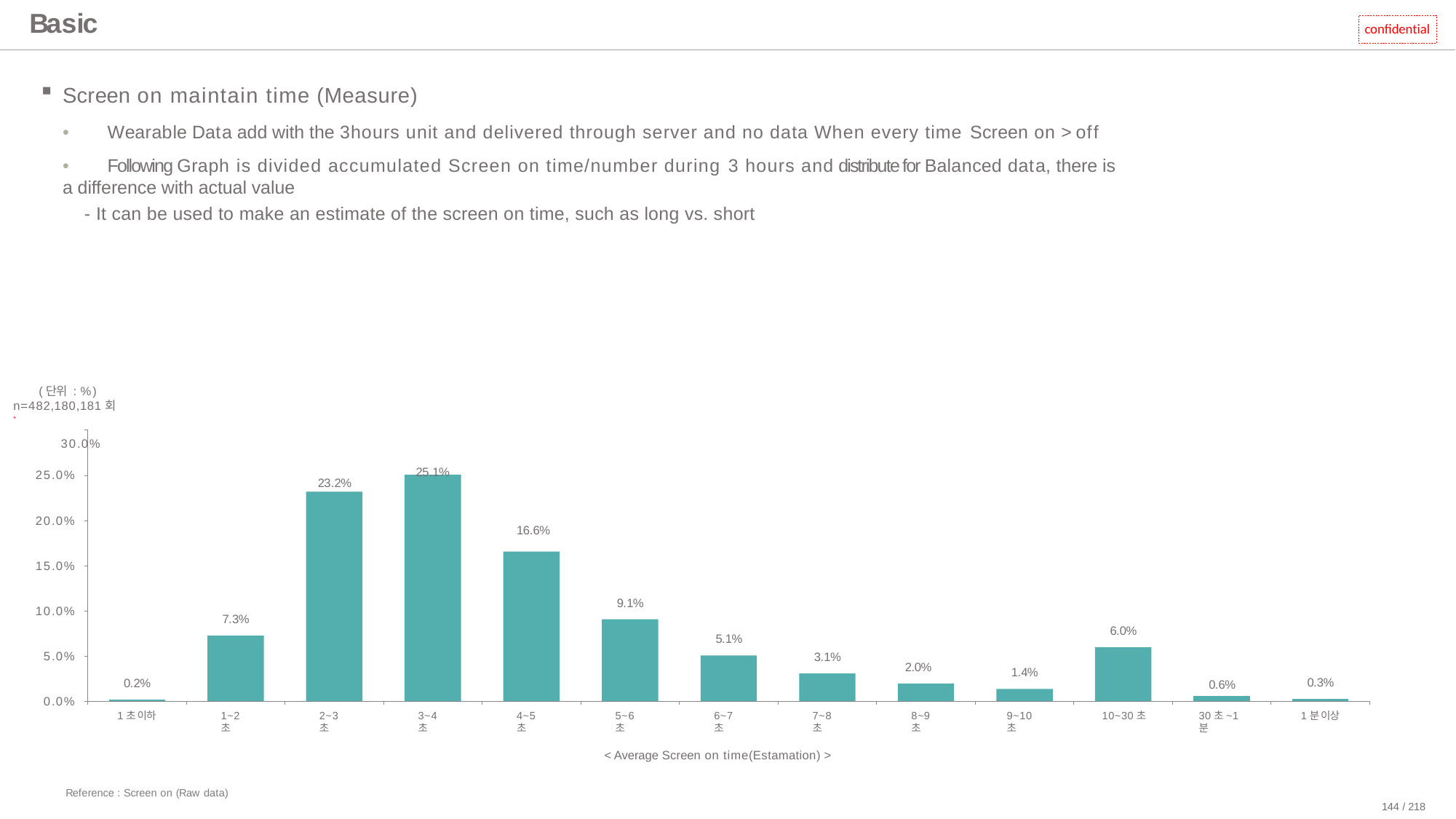

# Basic
confidential
Screen on maintain time (Measure)

•	Wearable Data add with the 3hours unit and delivered through server and no data When every time Screen on > off

•	Following Graph is divided accumulated Screen on time/number during 3 hours and distribute for Balanced data, there is a difference with actual value
- It can be used to make an estimate of the screen on time, such as long vs. short
(단위 : %) n=482,180,181회*

30.0%

25.1%

25.0%

23.2%

20.0%

16.6%

15.0%

9.1%
10.0%

7.3%

6.0%
5.1%

5.0%
3.1%

2.0%
1.4%

0.3%
0.2%
0.6%

0.0%

1초 이하
1~2초
2~3초
3~4초
4~5초
5~6초
6~7초
7~8초
8~9초
9~10초
10~30초
30초~1분
1분 이상
< Average Screen on time(Estamation) >

Reference : Screen on (Raw data)
144 / 218